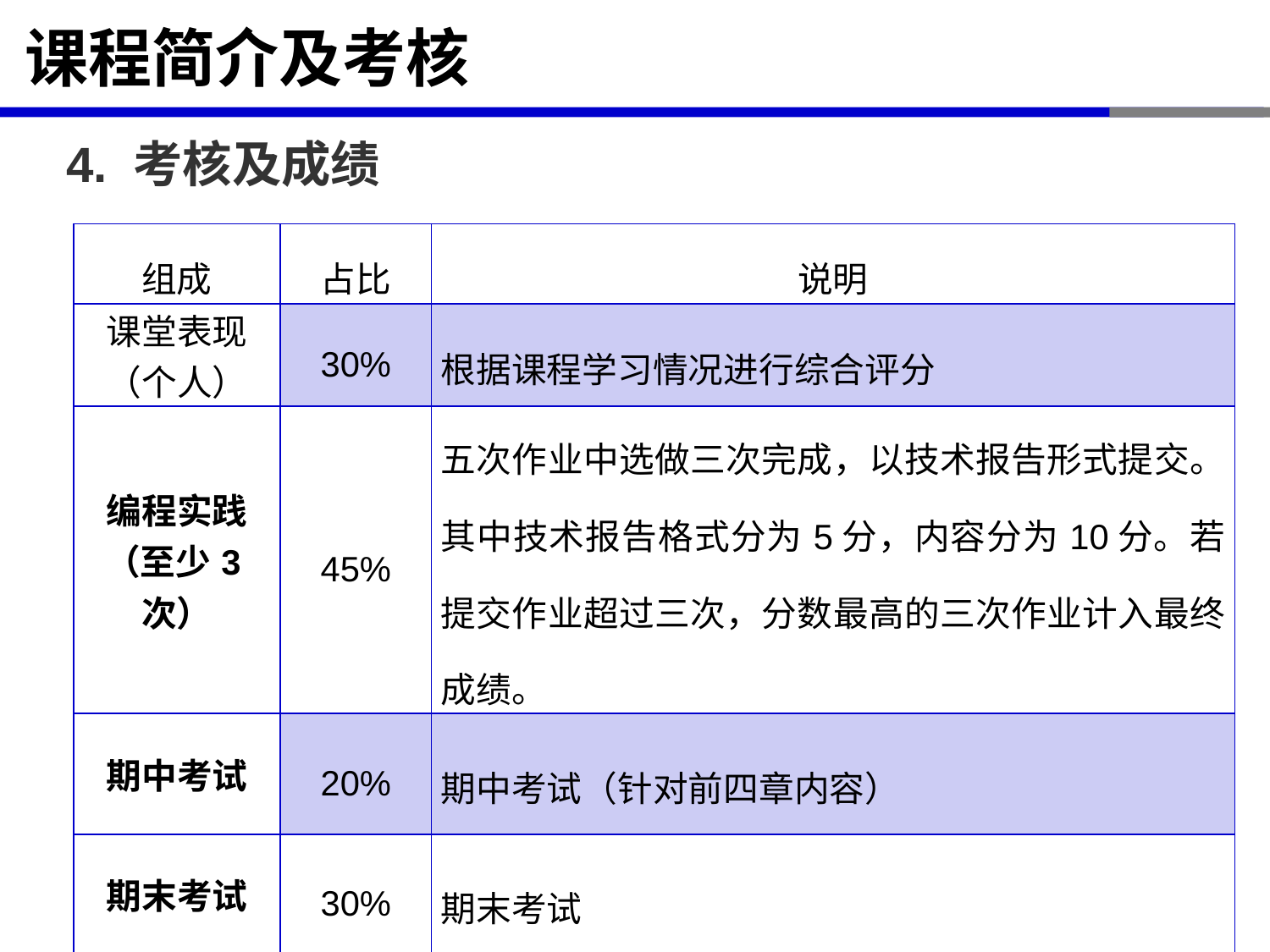

# 课程简介及考核
4. 考核及成绩
| 组成 | 占比 | 说明 |
| --- | --- | --- |
| 课堂表现 （个人） | 30% | 根据课程学习情况进行综合评分 |
| 编程实践 （至少3次） | 45% | 五次作业中选做三次完成，以技术报告形式提交。其中技术报告格式分为5分，内容分为10分。若提交作业超过三次，分数最高的三次作业计入最终成绩。 |
| 期中考试 | 20% | 期中考试（针对前四章内容） |
| 期末考试 | 30% | 期末考试 |